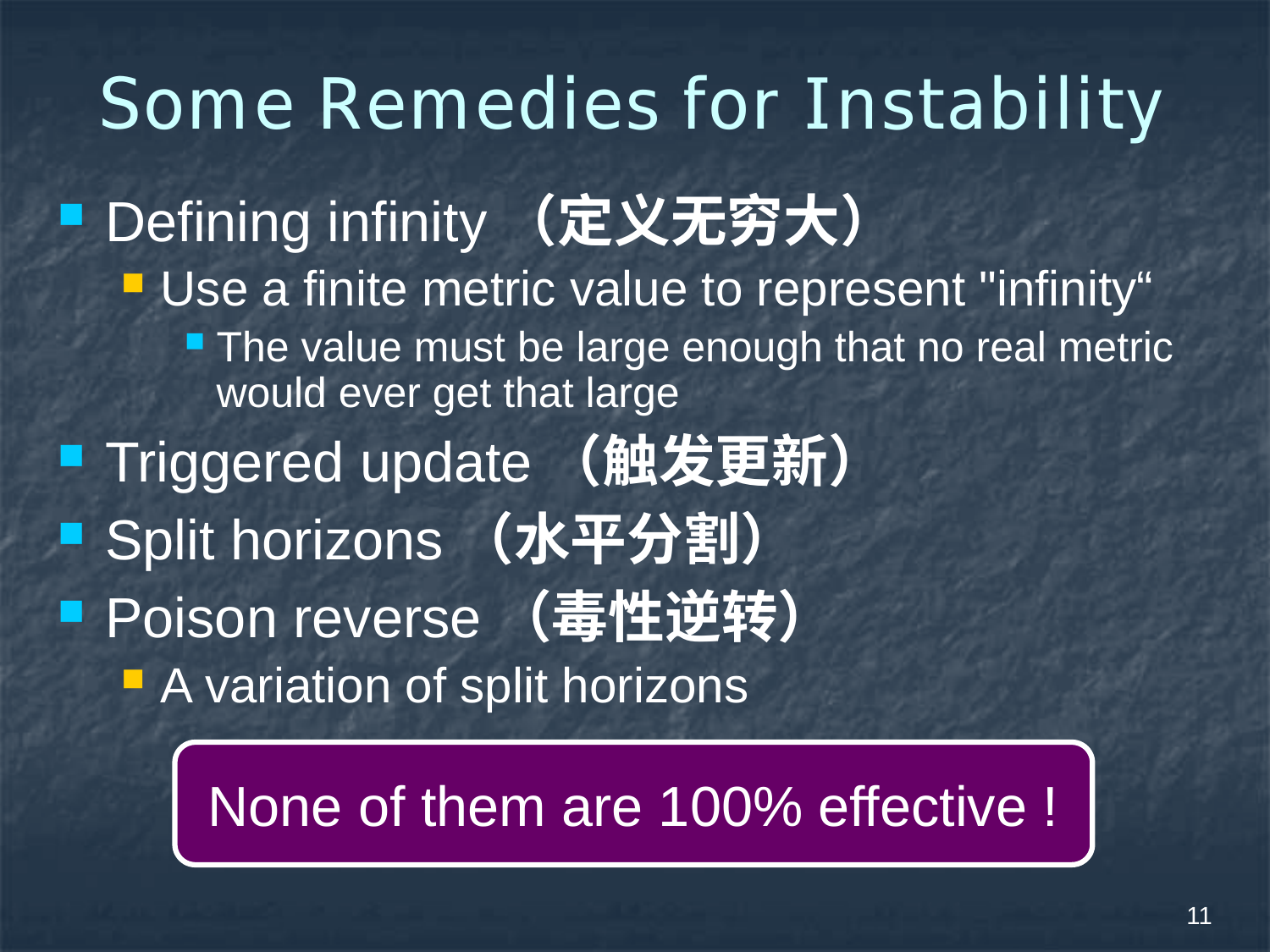

# Some Remedies for Instability
Defining infinity（定义无穷大）
Use a finite metric value to represent "infinity“
The value must be large enough that no real metric would ever get that large
Triggered update（触发更新）
Split horizons（水平分割）
Poison reverse（毒性逆转）
A variation of split horizons
None of them are 100% effective !
11